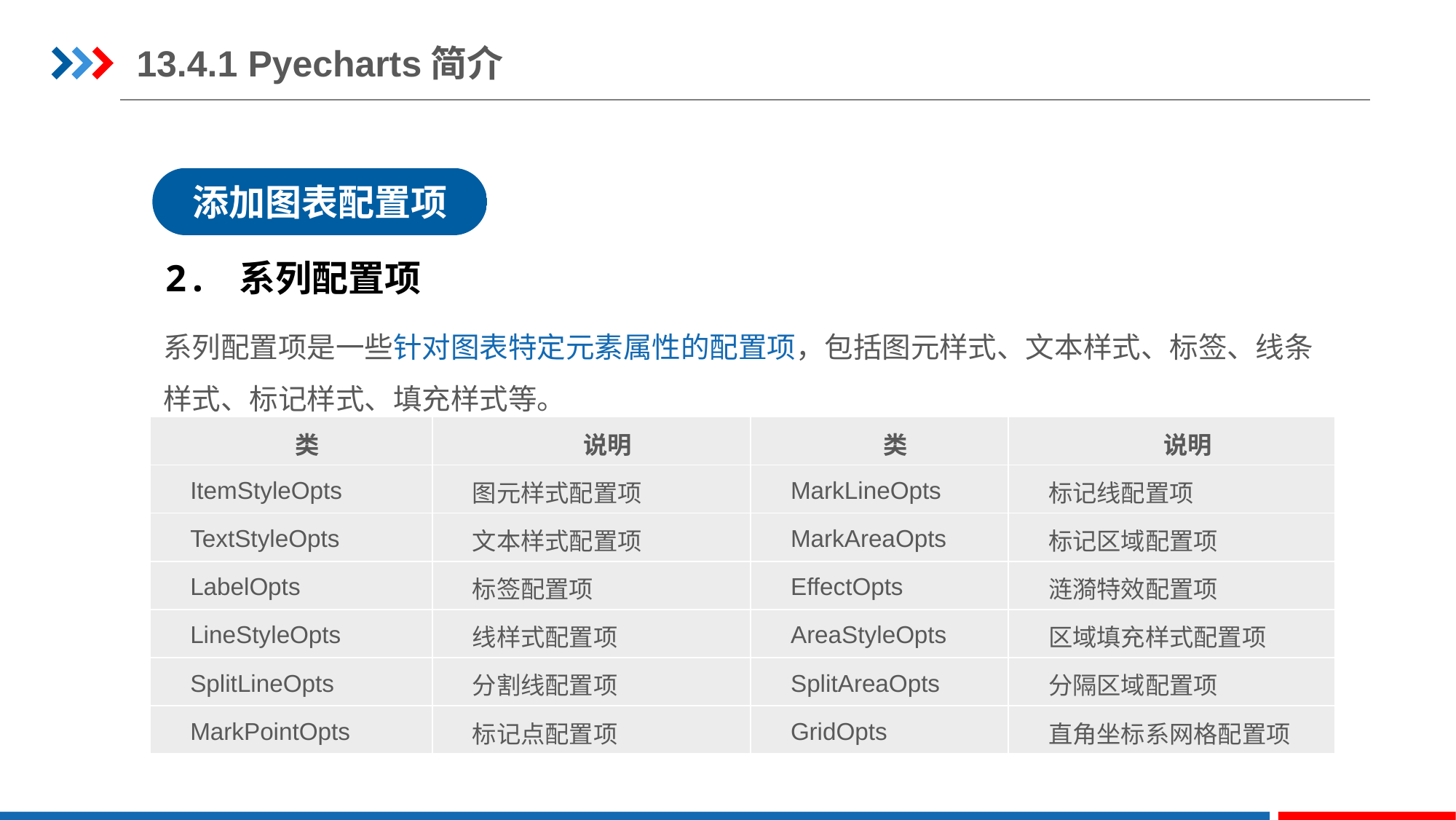

13.4.1 Pyecharts简介
添加图表配置项
2. 系列配置项
系列配置项是一些针对图表特定元素属性的配置项，包括图元样式、文本样式、标签、线条样式、标记样式、填充样式等。
| 类 | 说明 | 类 | 说明 |
| --- | --- | --- | --- |
| ItemStyleOpts | 图元样式配置项 | MarkLineOpts | 标记线配置项 |
| TextStyleOpts | 文本样式配置项 | MarkAreaOpts | 标记区域配置项 |
| LabelOpts | 标签配置项 | EffectOpts | 涟漪特效配置项 |
| LineStyleOpts | 线样式配置项 | AreaStyleOpts | 区域填充样式配置项 |
| SplitLineOpts | 分割线配置项 | SplitAreaOpts | 分隔区域配置项 |
| MarkPointOpts | 标记点配置项 | GridOpts | 直角坐标系网格配置项 |